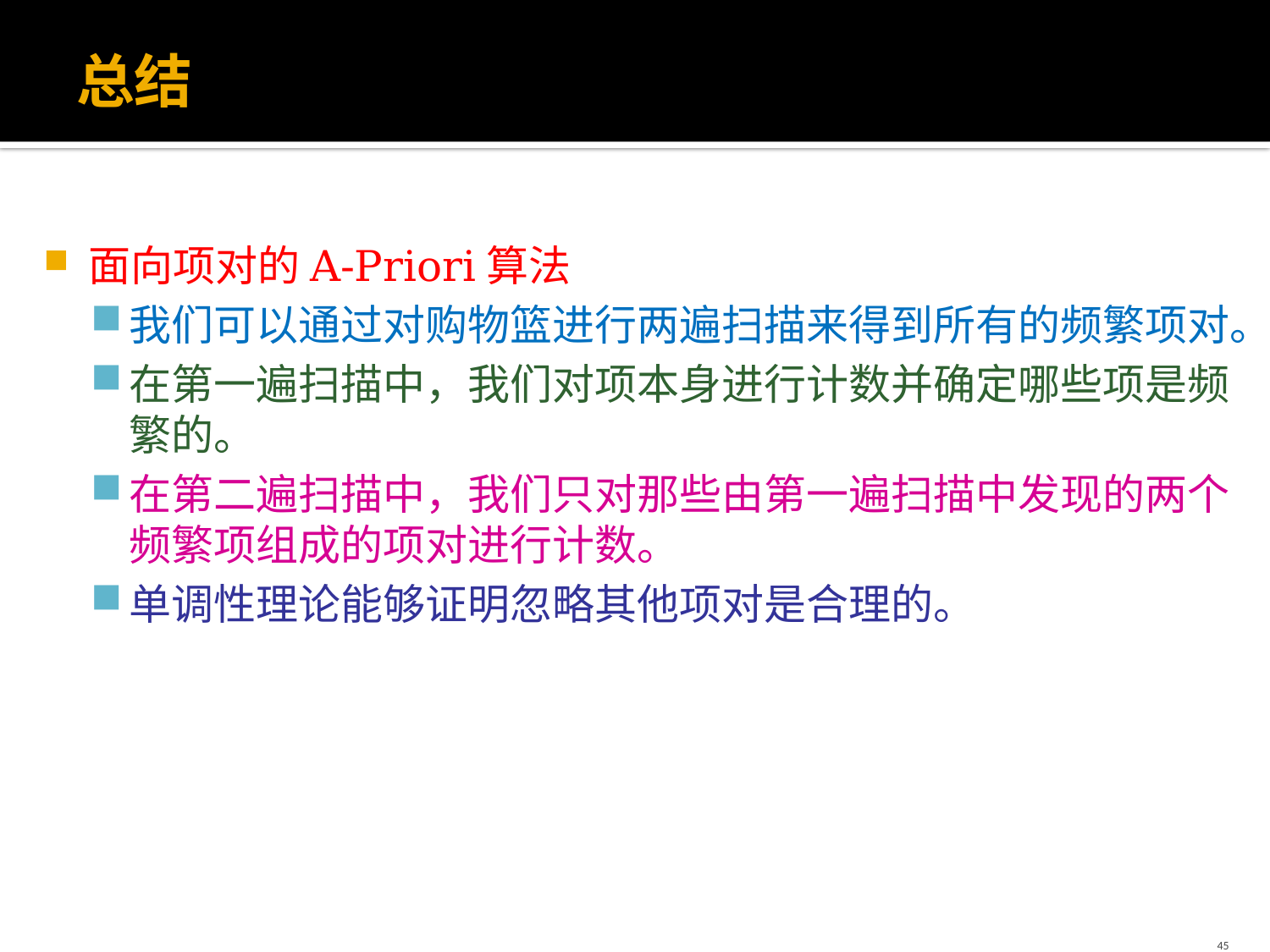

# 总结
面向项对的A-Priori算法
我们可以通过对购物篮进行两遍扫描来得到所有的频繁项对。
在第一遍扫描中，我们对项本身进行计数并确定哪些项是频繁的。
在第二遍扫描中，我们只对那些由第一遍扫描中发现的两个频繁项组成的项对进行计数。
单调性理论能够证明忽略其他项对是合理的。
45